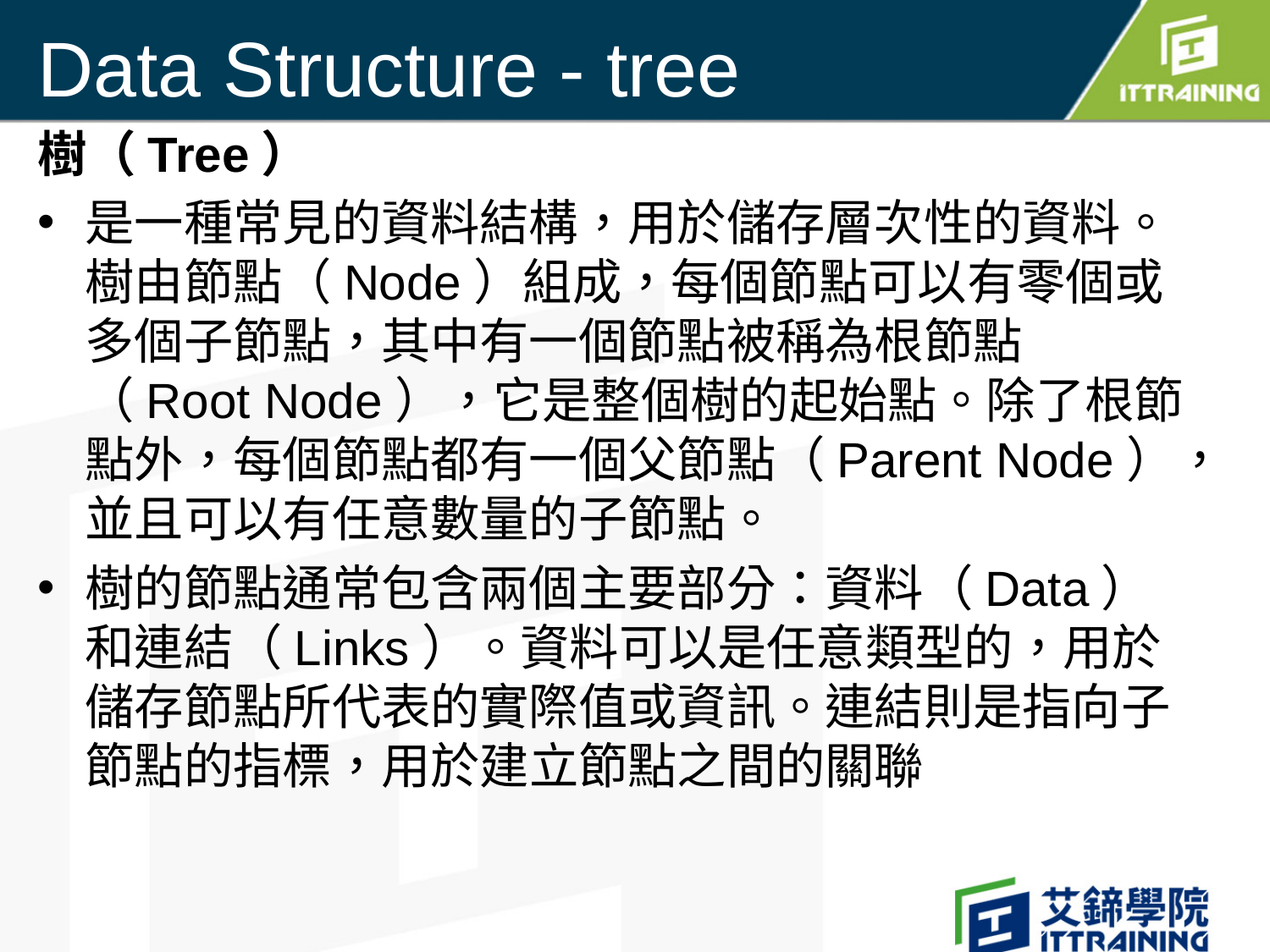

# Data Structure - tree
樹（Tree）
是一種常見的資料結構，用於儲存層次性的資料。樹由節點（Node）組成，每個節點可以有零個或多個子節點，其中有一個節點被稱為根節點（Root Node），它是整個樹的起始點。除了根節點外，每個節點都有一個父節點（Parent Node），並且可以有任意數量的子節點。
樹的節點通常包含兩個主要部分：資料（Data）和連結（Links）。資料可以是任意類型的，用於儲存節點所代表的實際值或資訊。連結則是指向子節點的指標，用於建立節點之間的關聯